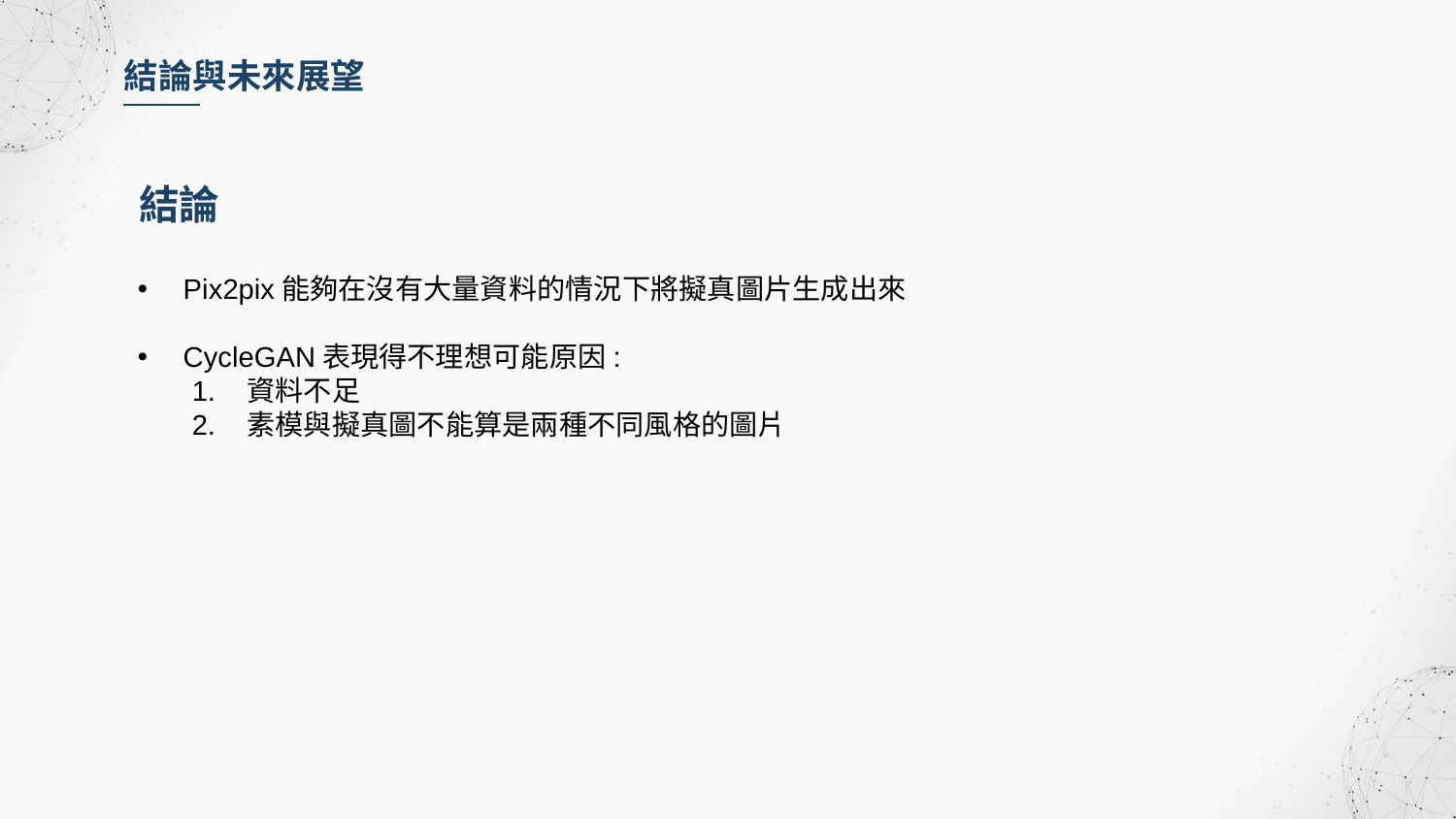

結論與未來展望
結論
Pix2pix能夠在沒有大量資料的情況下將擬真圖片生成出來

CycleGAN表現得不理想可能原因:
資料不足
素模與擬真圖不能算是兩種不同風格的圖片